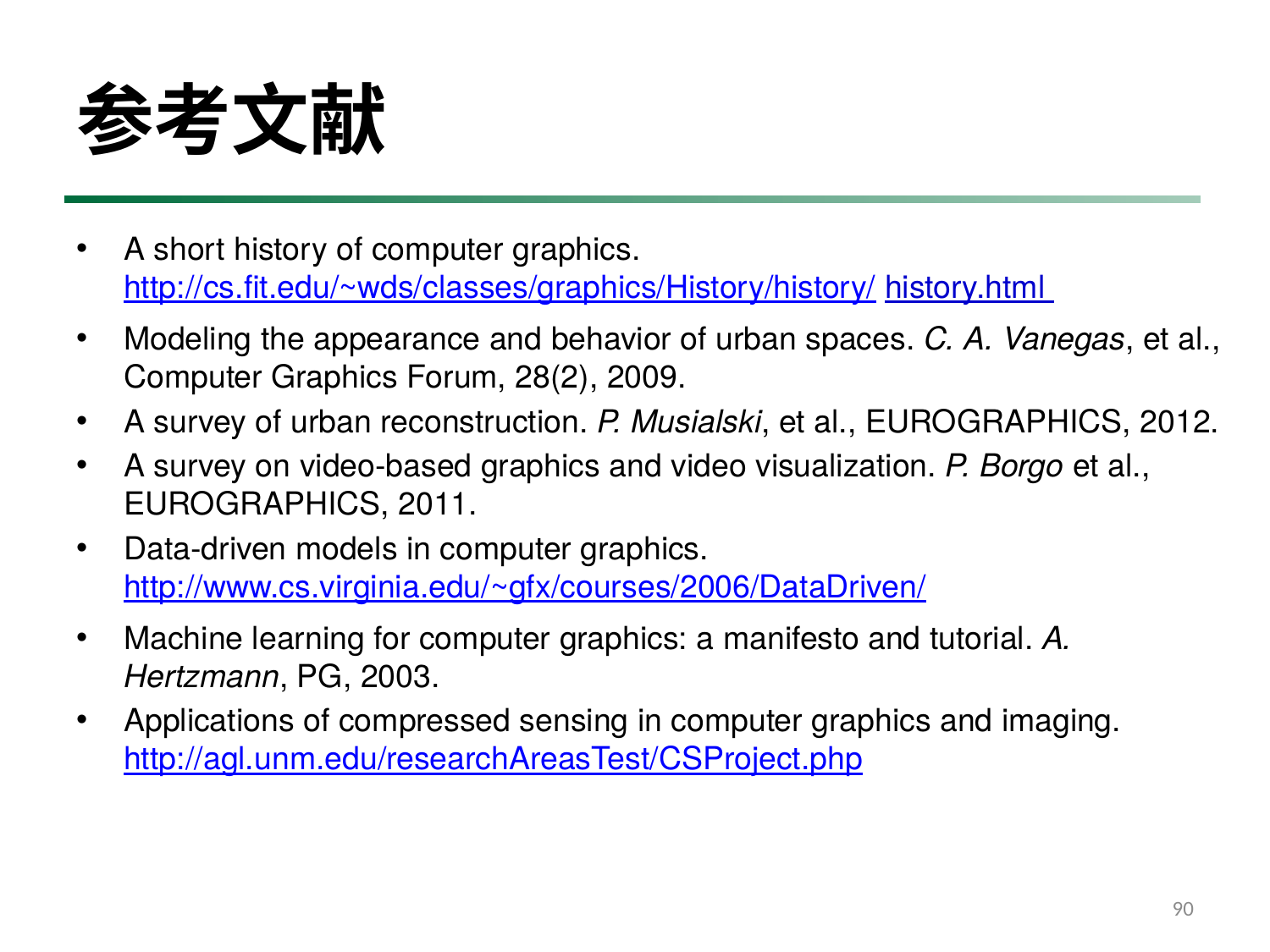

# 参考文献
A short history of computer graphics. http://cs.fit.edu/~wds/classes/graphics/History/history/ history.html
Modeling the appearance and behavior of urban spaces. C. A. Vanegas, et al., Computer Graphics Forum, 28(2), 2009.
A survey of urban reconstruction. P. Musialski, et al., EUROGRAPHICS, 2012.
A survey on video-based graphics and video visualization. P. Borgo et al., EUROGRAPHICS, 2011.
Data-driven models in computer graphics. http://www.cs.virginia.edu/~gfx/courses/2006/DataDriven/
Machine learning for computer graphics: a manifesto and tutorial. A. Hertzmann, PG, 2003.
Applications of compressed sensing in computer graphics and imaging. http://agl.unm.edu/researchAreasTest/CSProject.php

90